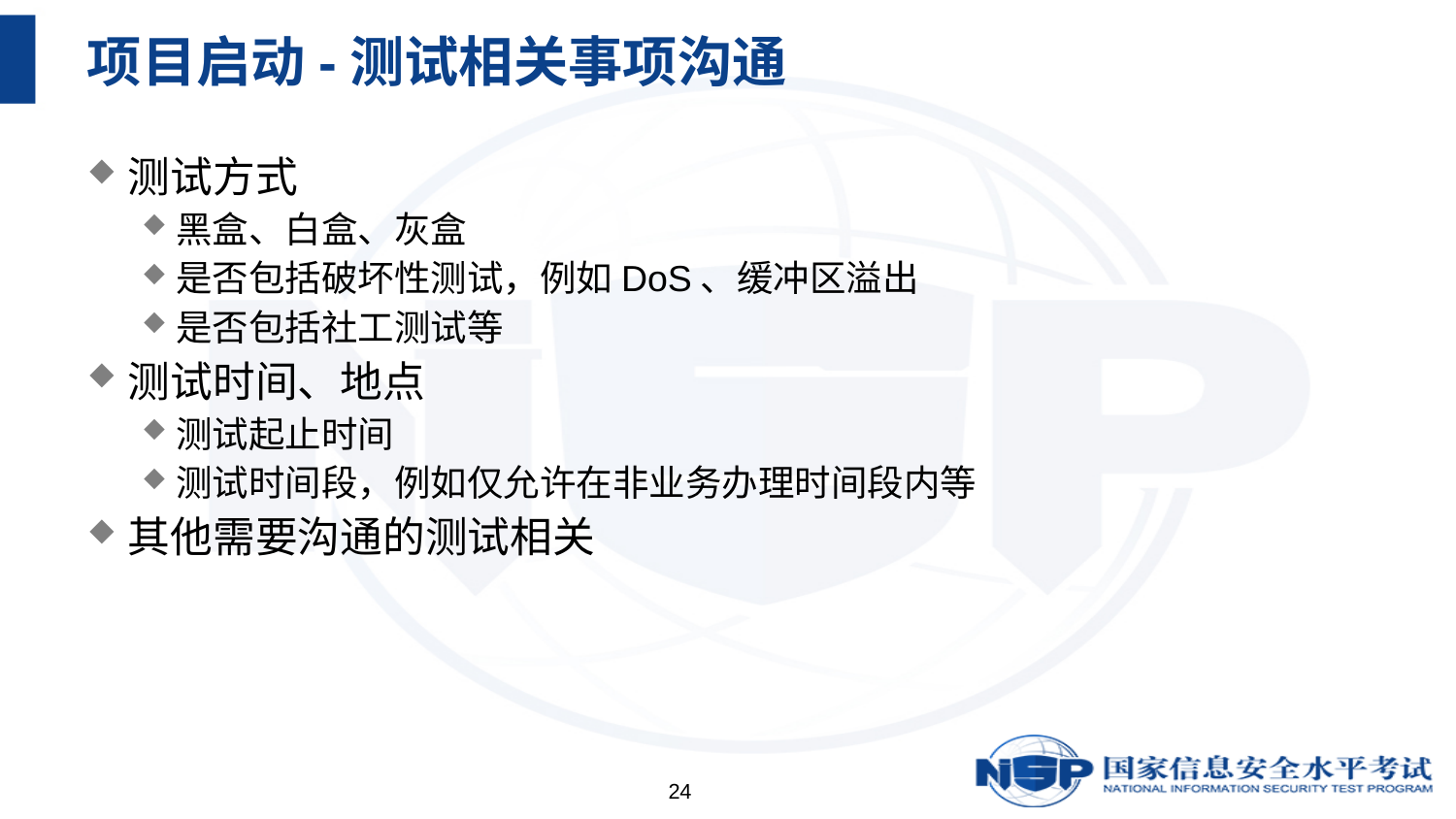

# 项目启动-测试相关事项沟通
测试方式
黑盒、白盒、灰盒
是否包括破坏性测试，例如DoS、缓冲区溢出
是否包括社工测试等
测试时间、地点
测试起止时间
测试时间段，例如仅允许在非业务办理时间段内等
其他需要沟通的测试相关